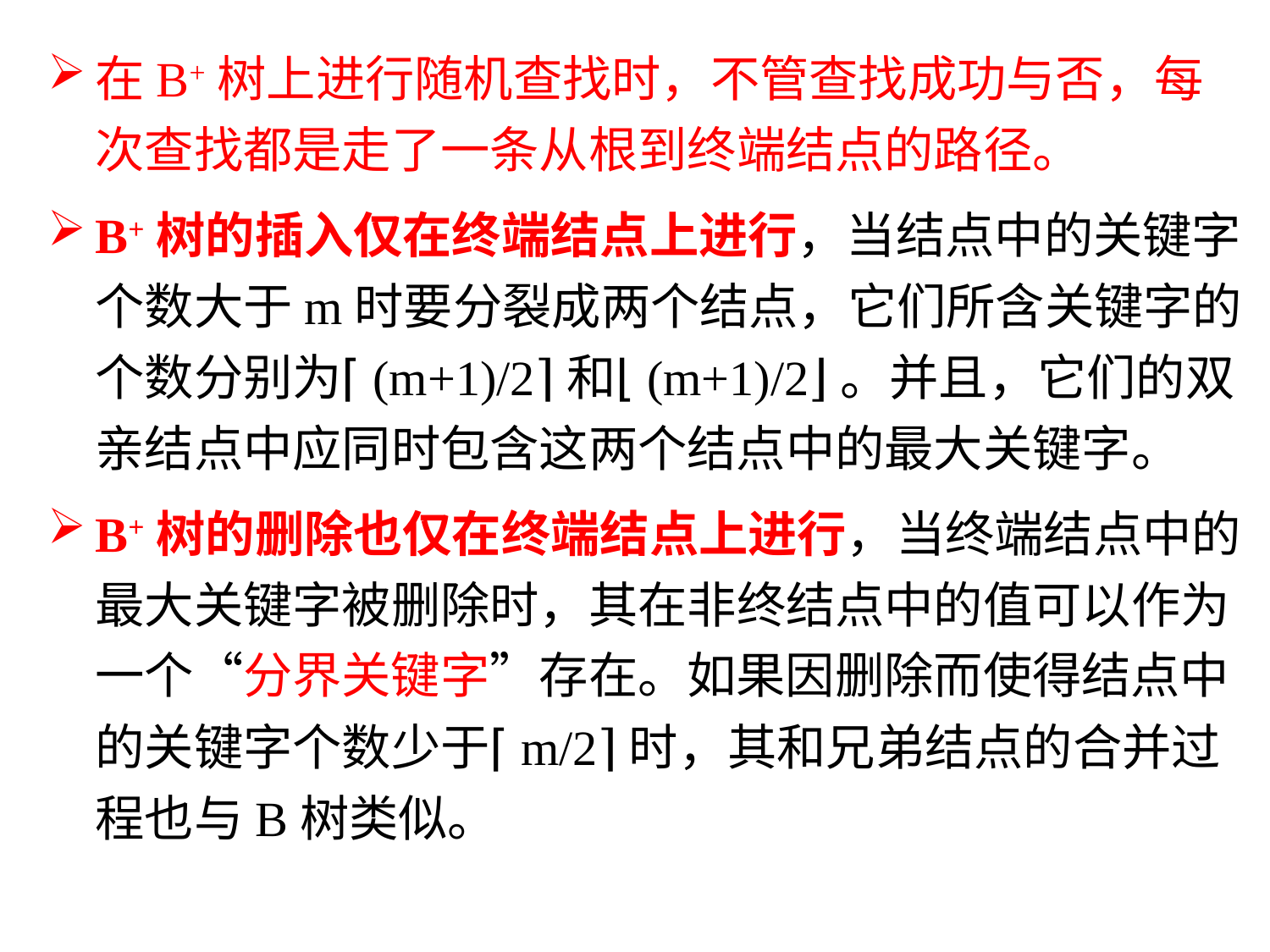

在B+树上进行随机查找时，不管查找成功与否，每次查找都是走了一条从根到终端结点的路径。
B+树的插入仅在终端结点上进行，当结点中的关键字个数大于m时要分裂成两个结点，它们所含关键字的个数分别为⌈(m+1)/2⌉和⌊(m+1)/2⌋。并且，它们的双亲结点中应同时包含这两个结点中的最大关键字。
B+树的删除也仅在终端结点上进行，当终端结点中的最大关键字被删除时，其在非终结点中的值可以作为一个“分界关键字”存在。如果因删除而使得结点中的关键字个数少于⌈m/2⌉时，其和兄弟结点的合并过程也与B树类似。